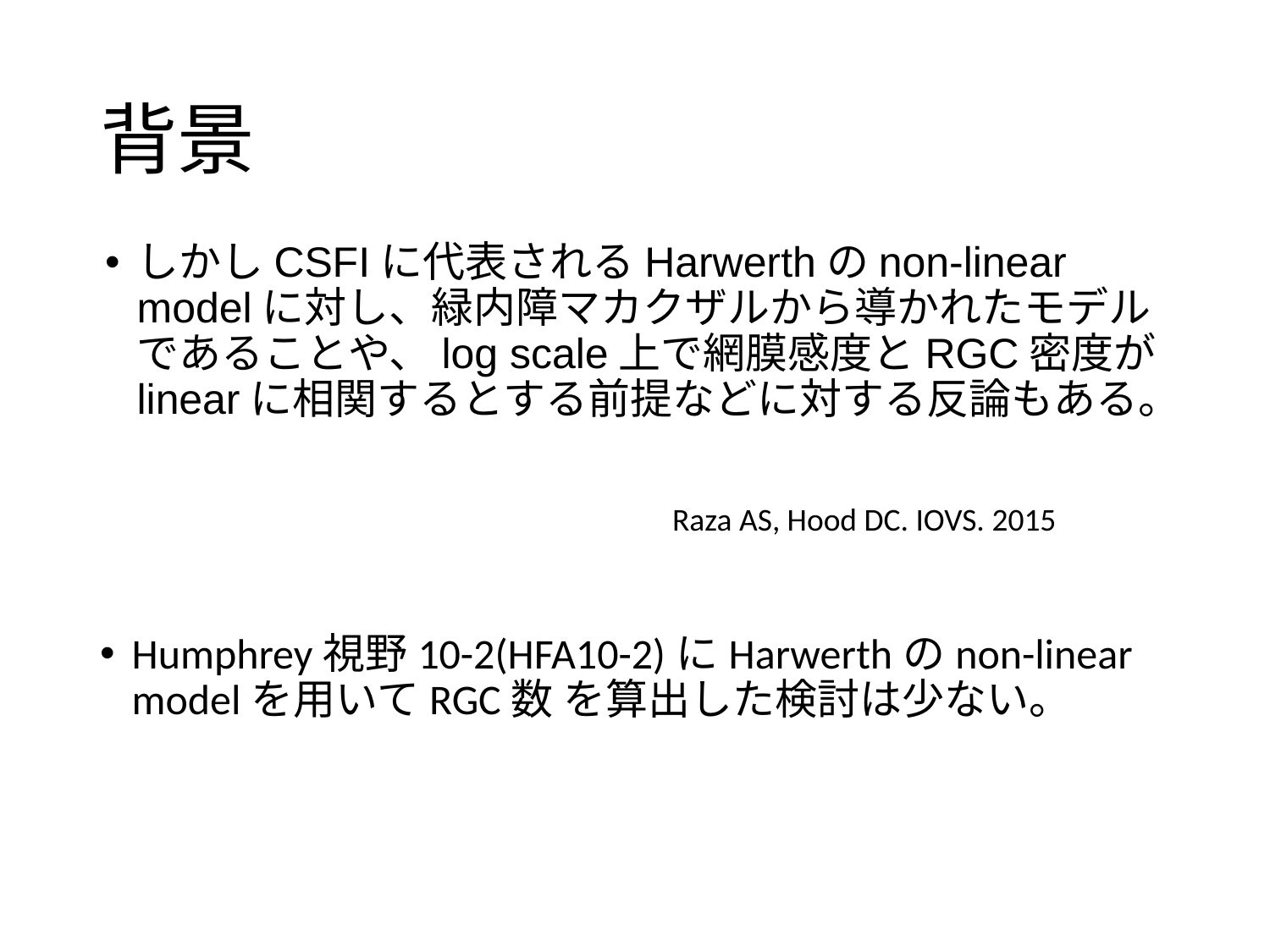

# 背景
しかしCSFIに代表されるHarwerthのnon-linear modelに対し、緑内障マカクザルから導かれたモデルであることや、log scale上で網膜感度とRGC密度がlinearに相関するとする前提などに対する反論もある。
Raza AS, Hood DC. IOVS. 2015
Humphrey視野10-2(HFA10-2)にHarwerthのnon-linear modelを用いてRGC数 を算出した検討は少ない。